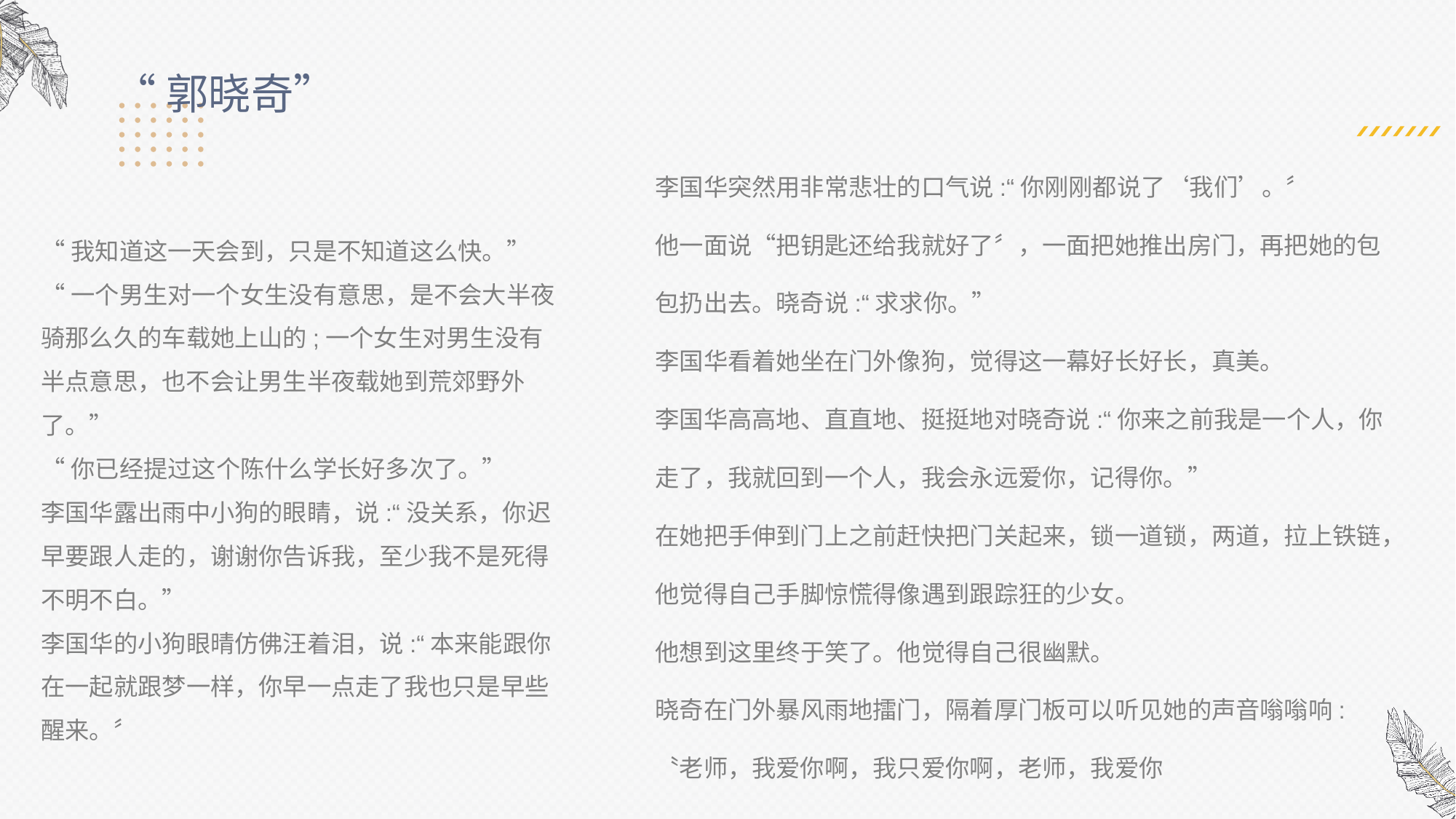

“郭晓奇”

李国华突然用非常悲壮的口气说:“你刚刚都说了‘我们’。〞
他一面说“把钥匙还给我就好了〞，一面把她推出房⻔，再把她的包包扔出去。晓奇说:“求求你。”
李国华看着她坐在门外像狗，觉得这一幕好⻓好⻓，真美。
李国华高高地、直直地、挺挺地对晓奇说:“你来之前我是一个人，你走了，我就回到一个人，我会永远爱你，记得你。”
在她把手伸到门上之前赶快把门关起来，锁一道锁，两道，拉上铁链，他觉得自己手脚惊慌得像遇到跟踪狂的少女。
他想到这里终于笑了。他觉得自己很幽默。
晓奇在门外暴⻛雨地擂门，隔着厚门板可以听⻅她的声音嗡嗡响:〝老师，我爱你啊，我只爱你啊，老师，我爱你
“我知道这一天会到，只是不知道这么快。”
“一个男生对一个女生没有意思，是不会大半夜骑那么久的车载她上山的;一个女生对男生没有半点意思，也不会让男生半夜载她到荒郊野外了。”
“你已经提过这个陈什么学⻓好多次了。”
李国华露出雨中小狗的眼睛，说:“没关系，你迟早要跟人走的，谢谢你告诉我，至少我不是死得不明不白。”
李国华的小狗眼晴仿佛汪着泪，说:“本来能跟你在一起就跟梦一样，你早一点走了我也只是早些醒来。〞